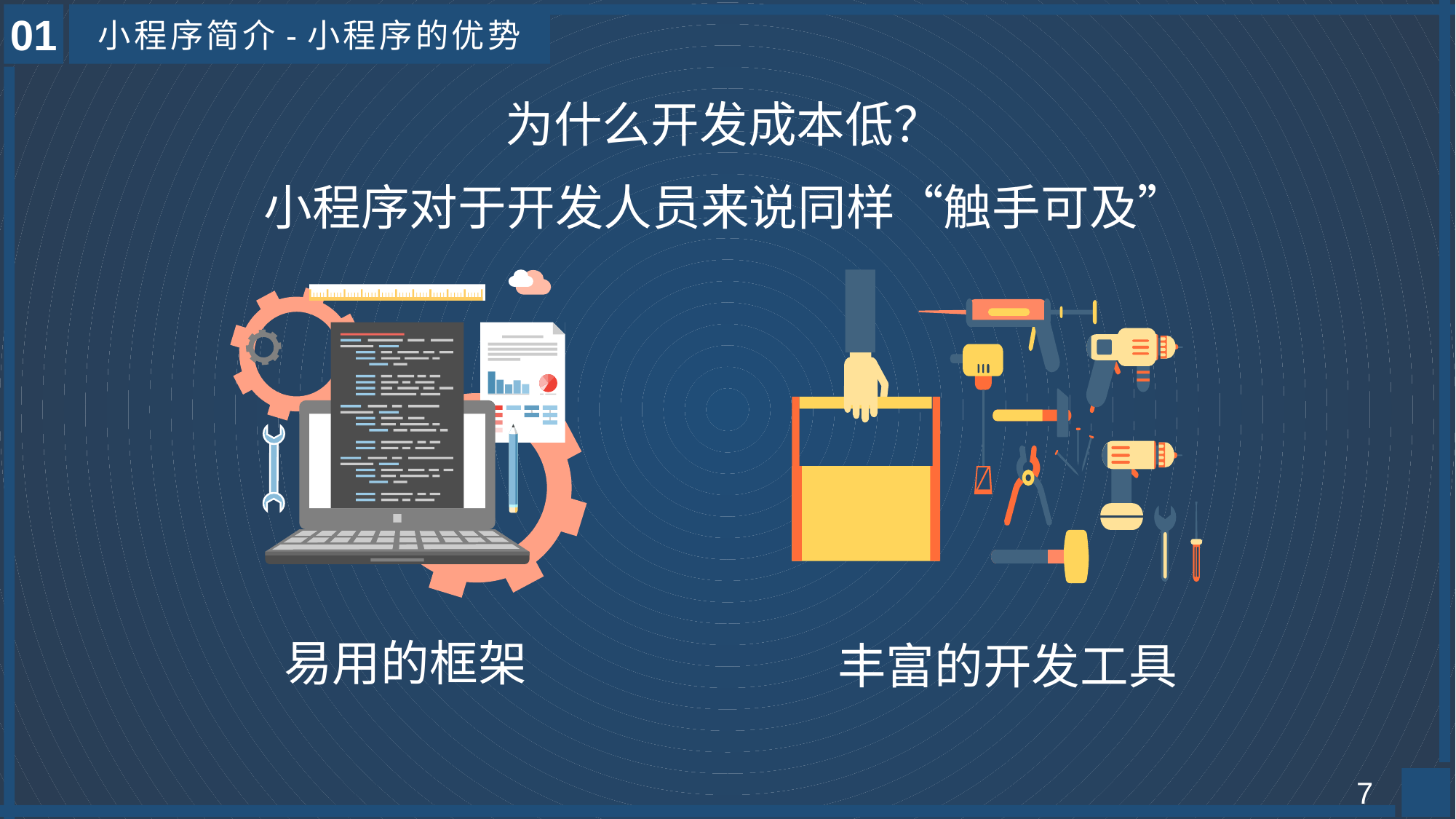

01
小程序简介-小程序的优势

为什么开发成本低？
小程序对于开发人员来说同样“触手可及”

丰富的开发工具
易用的框架

7